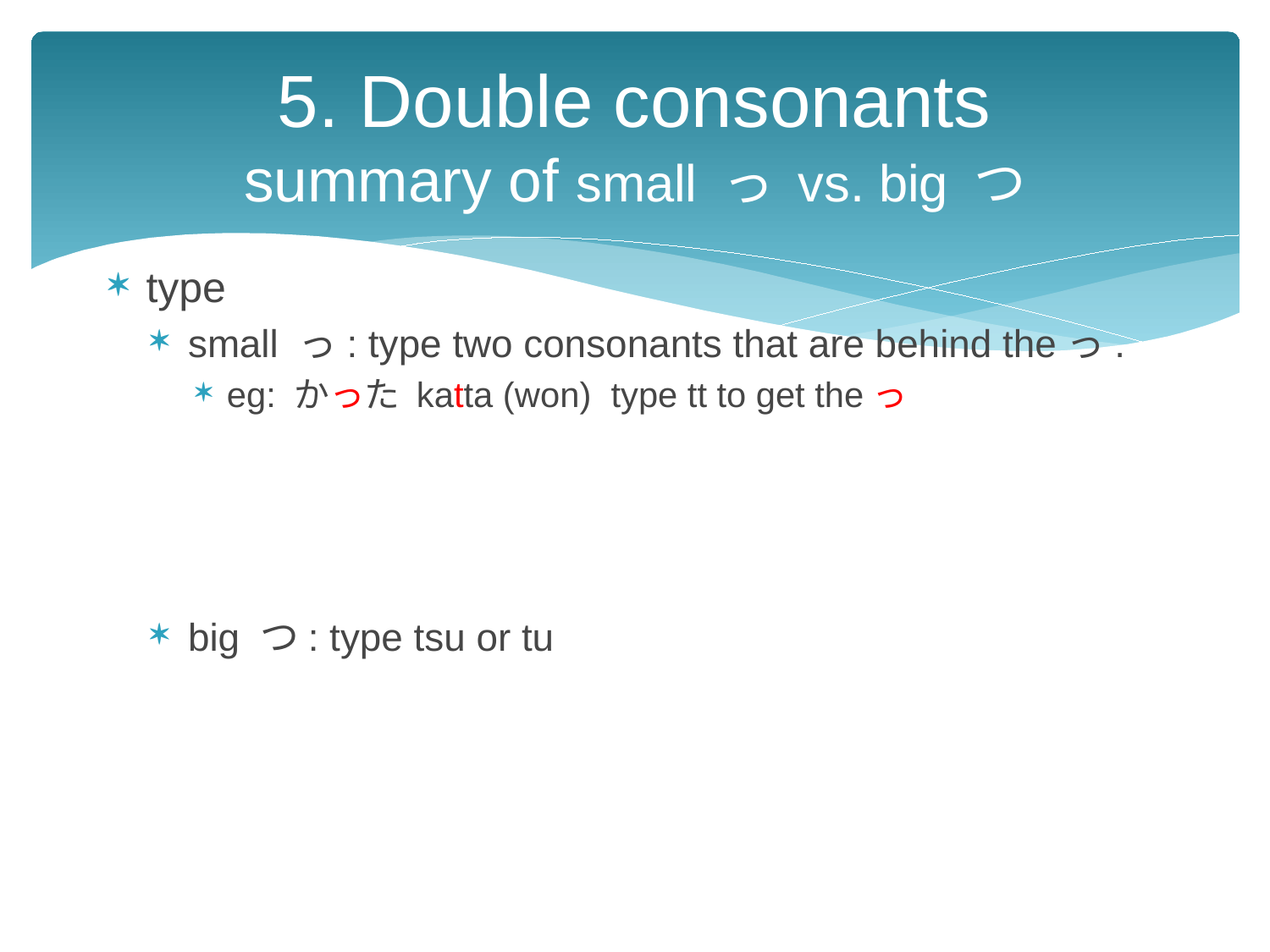

# 5. Double consonants summary of small っ vs. big つ
type
small っ: type two consonants that are behind theっ.
eg: かった katta (won)  type tt to get theっ

big つ: type tsu or tu